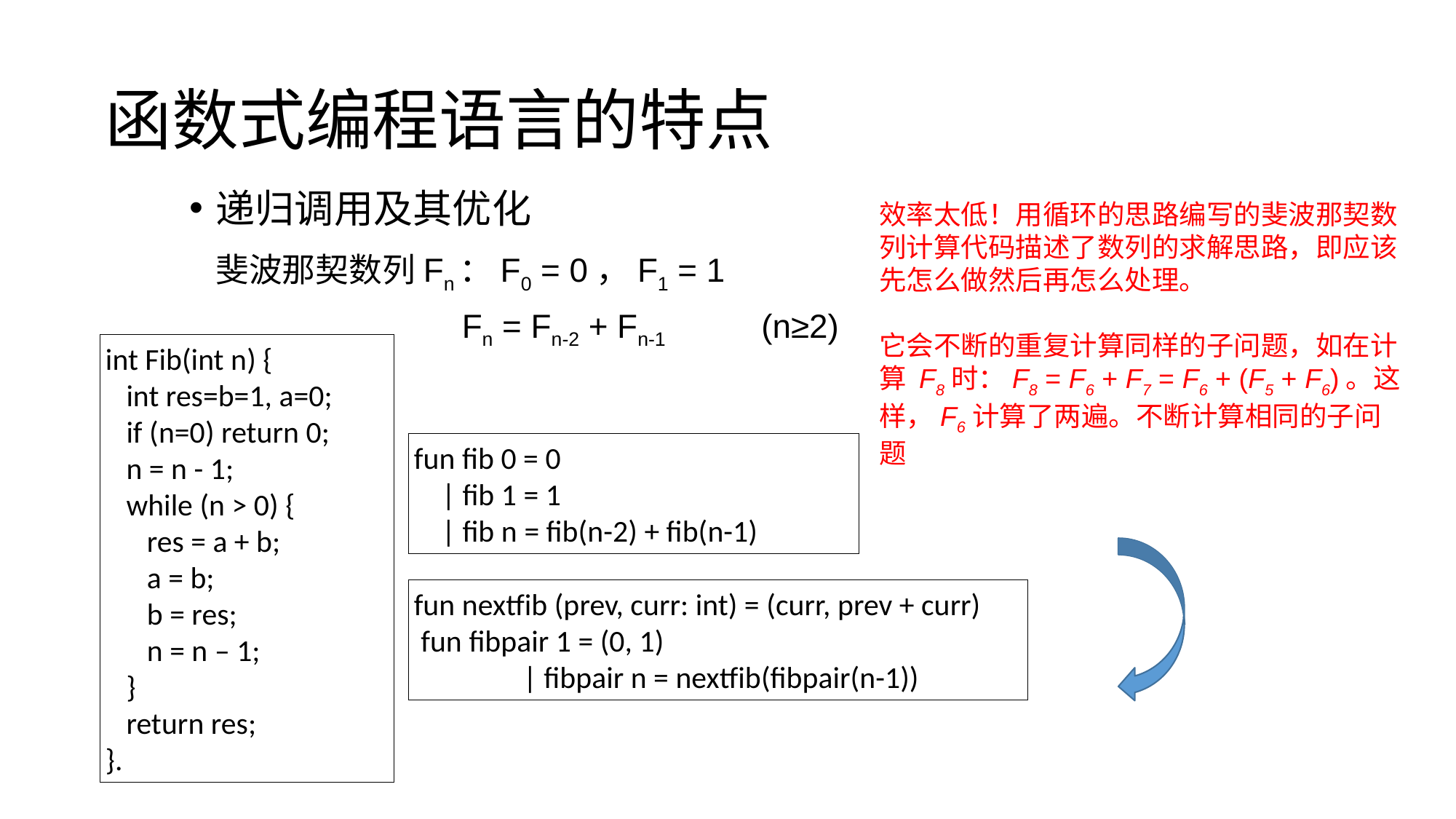

函数式编程语言的特点
递归调用及其优化
	斐波那契数列Fn：F0 = 0，F1 = 1
			   Fn = Fn-2 + Fn-1	(n≥2)
效率太低！用循环的思路编写的斐波那契数列计算代码描述了数列的求解思路，即应该先怎么做然后再怎么处理。

它会不断的重复计算同样的子问题，如在计算 F8时：F8 = F6 + F7 = F6 + (F5 + F6)。这样，F6计算了两遍。不断计算相同的子问题
int Fib(int n) {
   int res=b=1, a=0;
   if (n=0) return 0;
   n = n - 1;
   while (n > 0) {
      res = a + b;
      a = b;
      b = res;
      n = n – 1;
   }
   return res;
}.
fun fib 0 = 0
    | fib 1 = 1
    | fib n = fib(n-2) + fib(n-1)

fun nextfib (prev, curr: int) = (curr, prev + curr)
 fun fibpair 1 = (0, 1)
	| fibpair n = nextfib(fibpair(n-1))